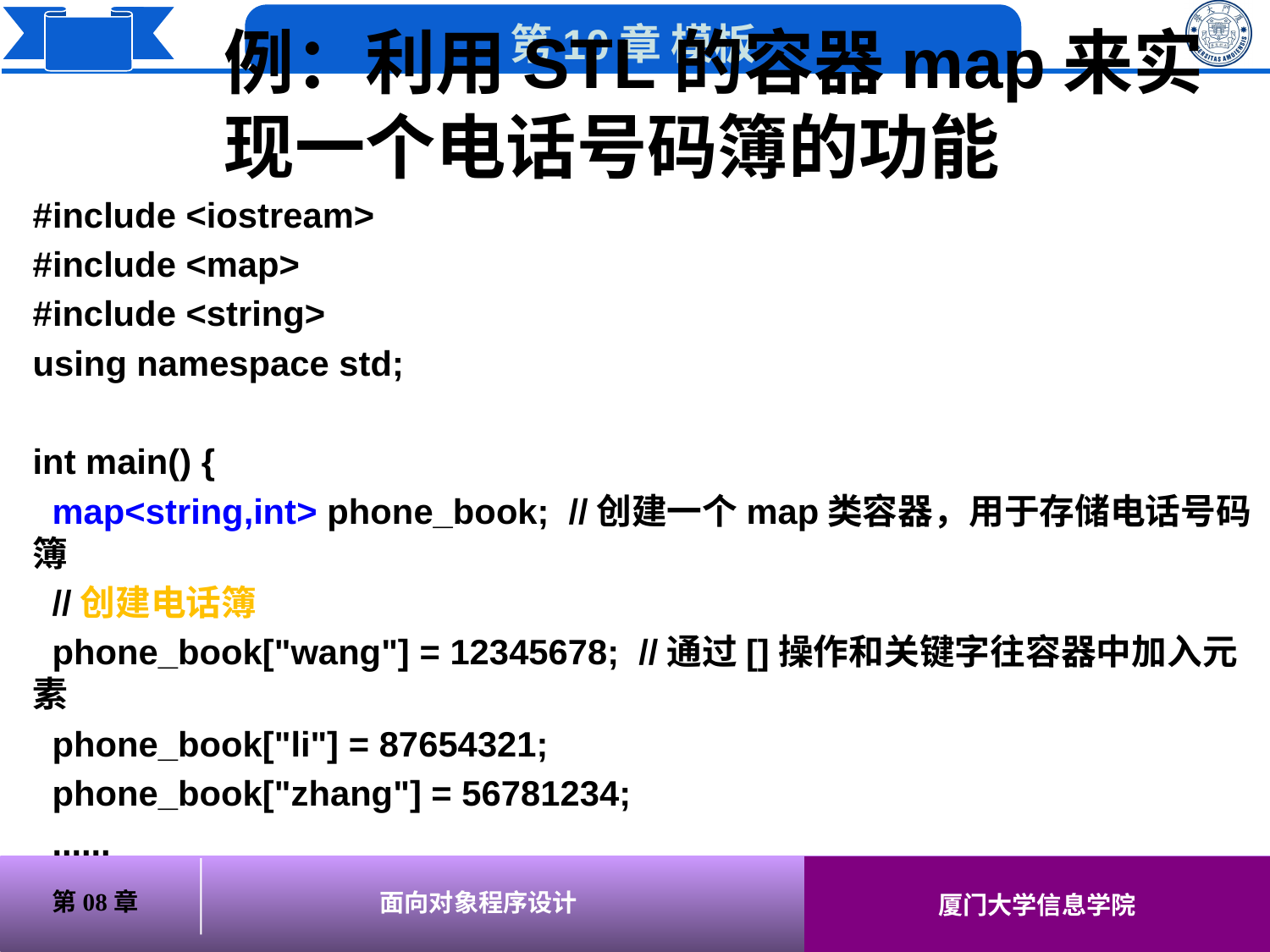

# 例：利用STL的容器map来实现一个电话号码簿的功能
#include <iostream>
#include <map>
#include <string>
using namespace std;

int main() {
  map<string,int> phone_book;  //创建一个map类容器，用于存储电话号码簿
  //创建电话簿
  phone_book["wang"] = 12345678;  //通过[]操作和关键字往容器中加入元素
  phone_book["li"] = 87654321;
  phone_book["zhang"] = 56781234;
  ......
54